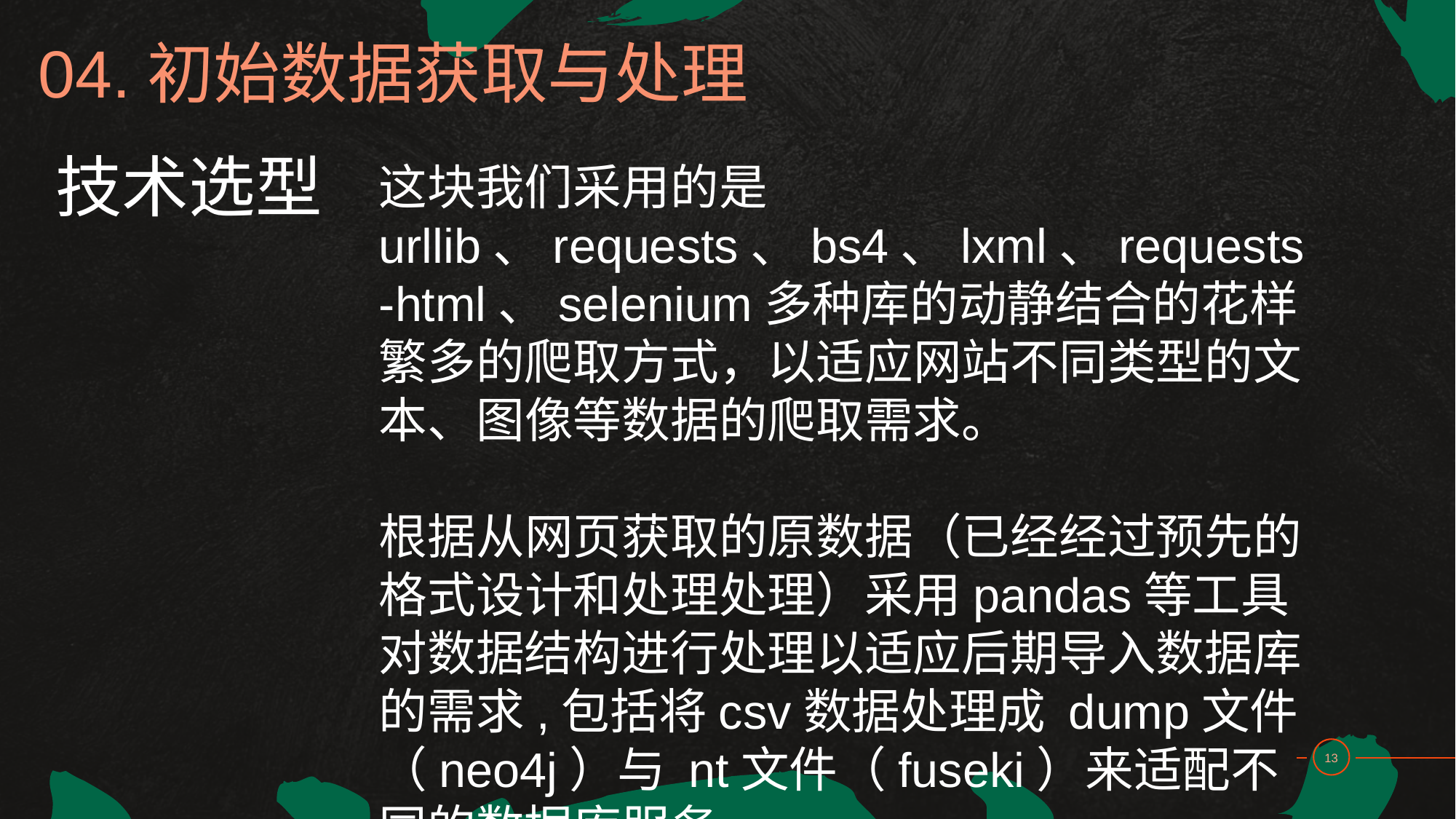

04.初始数据获取与处理
技术选型
这块我们采用的是urllib、requests、bs4、lxml、requests-html、selenium多种库的动静结合的花样繁多的爬取方式，以适应网站不同类型的文本、图像等数据的爬取需求。

根据从网页获取的原数据（已经经过预先的格式设计和处理处理）采用pandas等工具对数据结构进行处理以适应后期导入数据库的需求,包括将csv数据处理成 dump文件（neo4j）与 nt文件（fuseki）来适配不同的数据库服务。
13